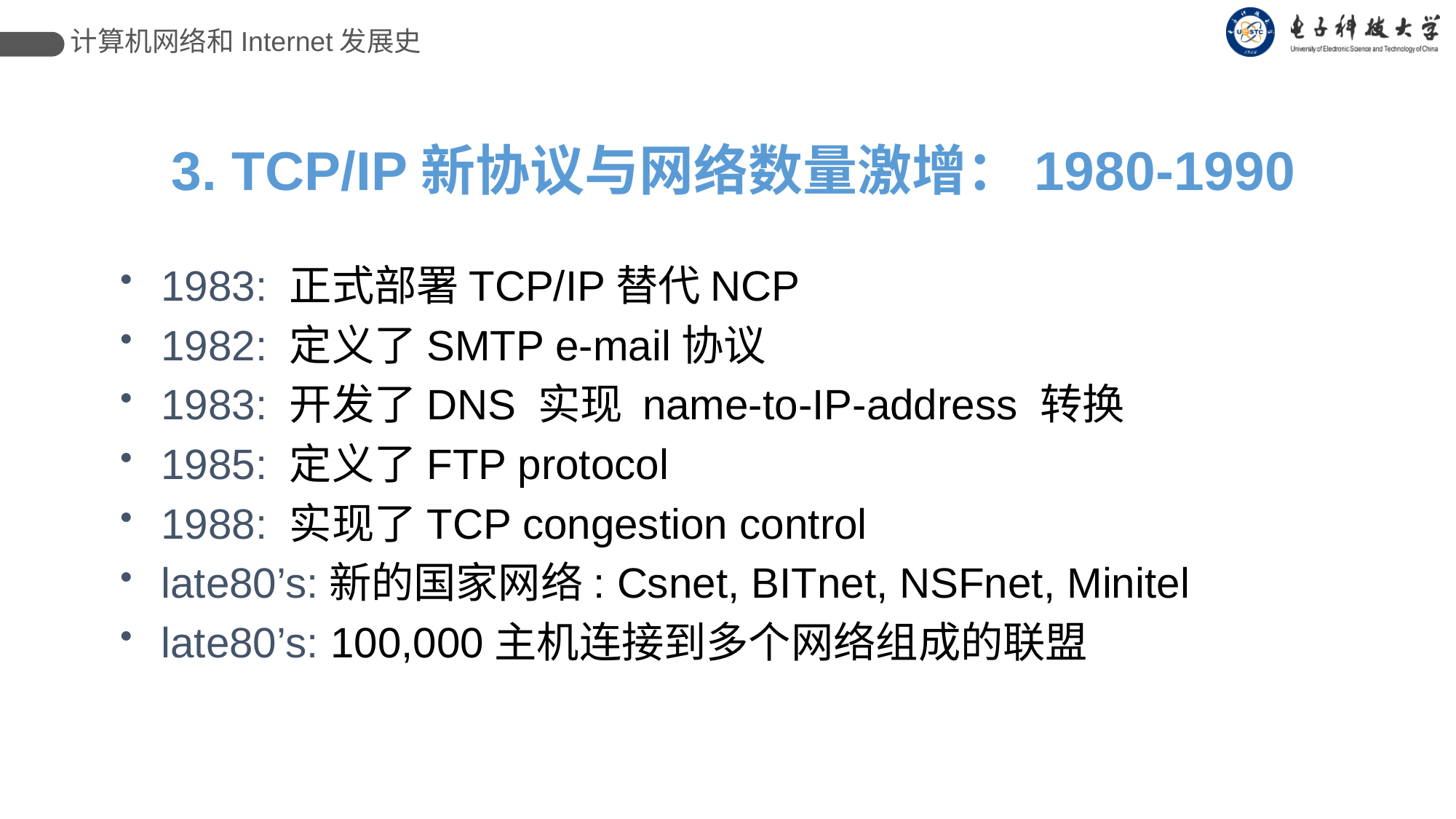

计算机网络和Internet发展史

      3. TCP/IP新协议与网络数量激增：1980-1990
1983: 正式部署TCP/IP替代NCP
1982: 定义了SMTP e-mail协议
1983: 开发了DNS 实现 name-to-IP-address 转换
1985: 定义了FTP protocol
1988: 实现了TCP congestion control
late80’s:新的国家网络: Csnet, BITnet, NSFnet, Minitel
late80’s: 100,000主机连接到多个网络组成的联盟